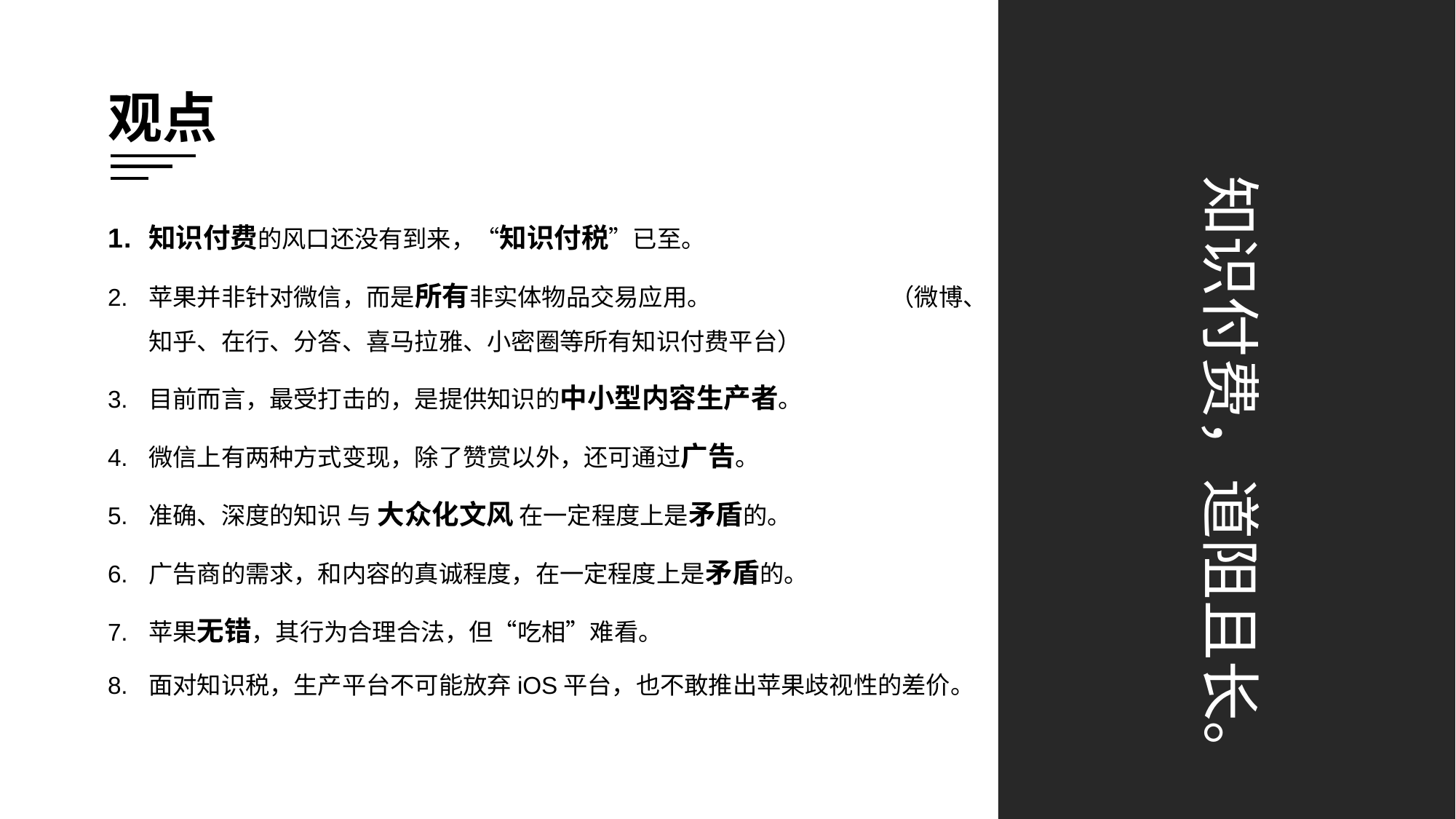

观点
知识付费，道阻且长。
知识付费的风口还没有到来，“知识付税”已至。
苹果并非针对微信，而是所有非实体物品交易应用。                                 （微博、知乎、在行、分答、喜马拉雅、小密圈等所有知识付费平台）
目前而言，最受打击的，是提供知识的中小型内容生产者。
微信上有两种方式变现，除了赞赏以外，还可通过广告。
准确、深度的知识 与 大众化文风 在一定程度上是矛盾的。
广告商的需求，和内容的真诚程度，在一定程度上是矛盾的。
苹果无错，其行为合理合法，但“吃相”难看。
面对知识税，生产平台不可能放弃iOS平台，也不敢推出苹果歧视性的差价。